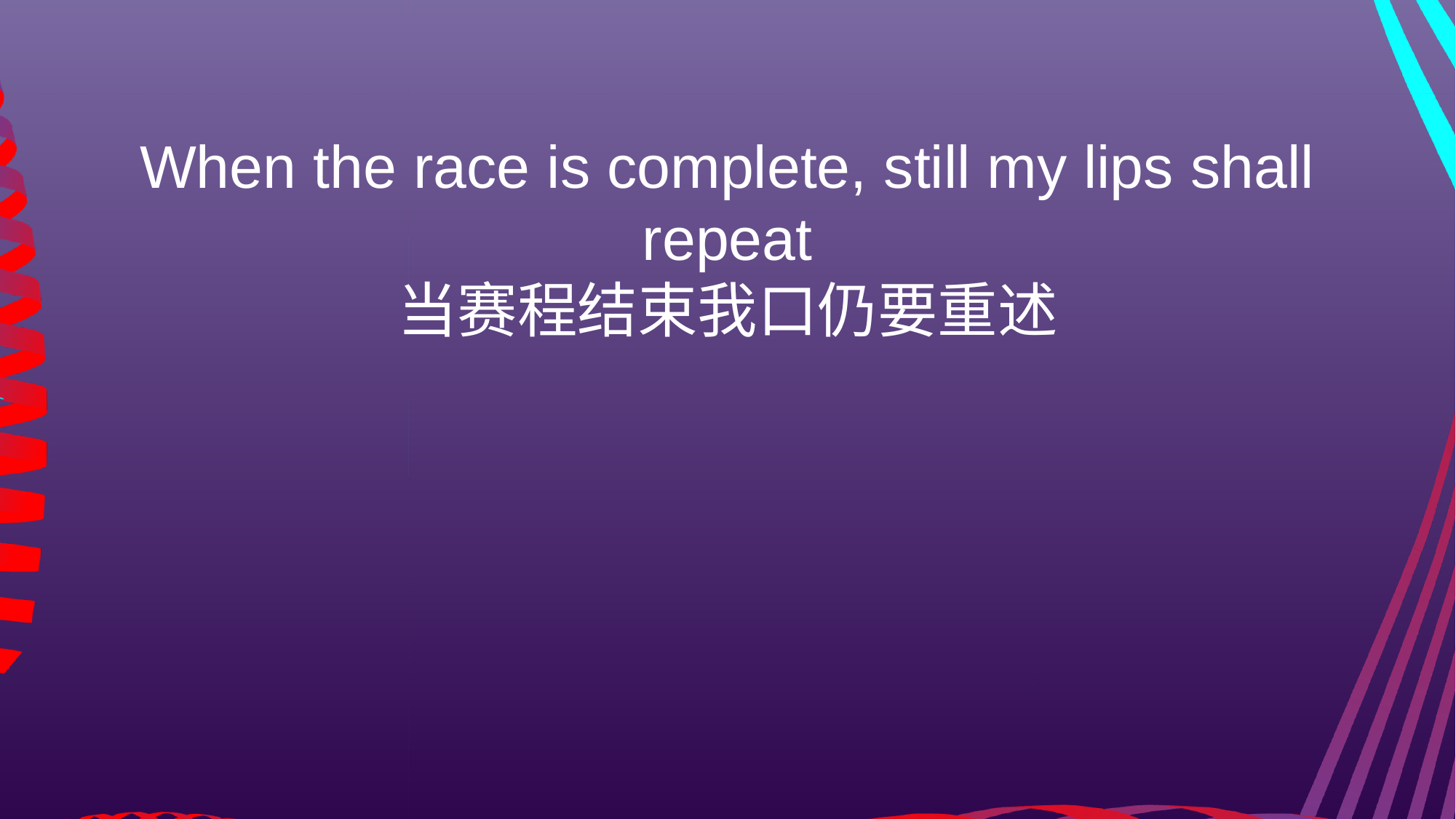

When the race is complete, still my lips shall repeat
当赛程结束我口仍要重述